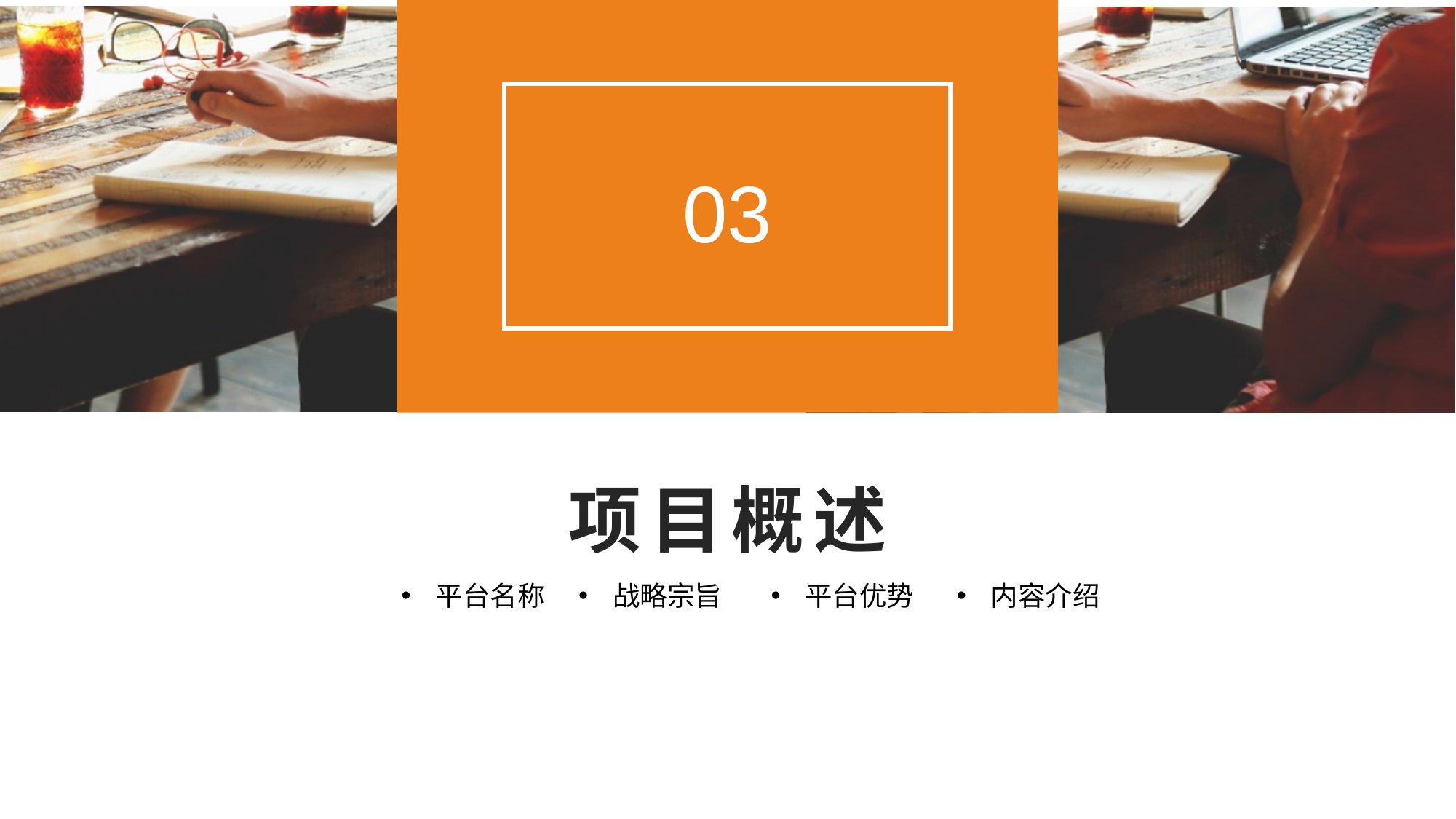

03
# 项目概述
平台名称
战略宗旨
平台优势
内容介绍